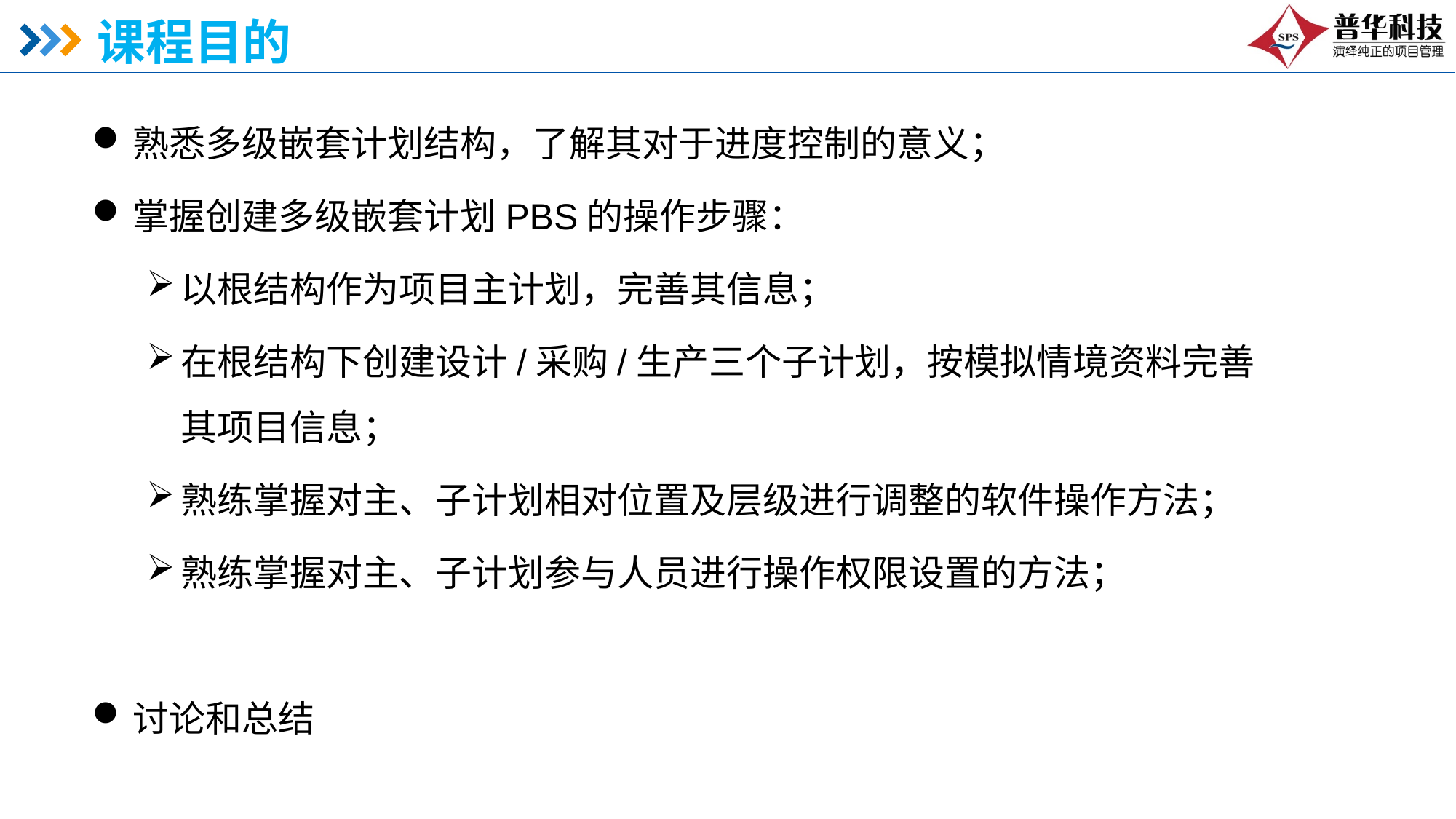

# 课程目的
熟悉多级嵌套计划结构，了解其对于进度控制的意义；
掌握创建多级嵌套计划PBS的操作步骤：
以根结构作为项目主计划，完善其信息；
在根结构下创建设计/采购/生产三个子计划，按模拟情境资料完善其项目信息；
熟练掌握对主、子计划相对位置及层级进行调整的软件操作方法；
熟练掌握对主、子计划参与人员进行操作权限设置的方法；

讨论和总结